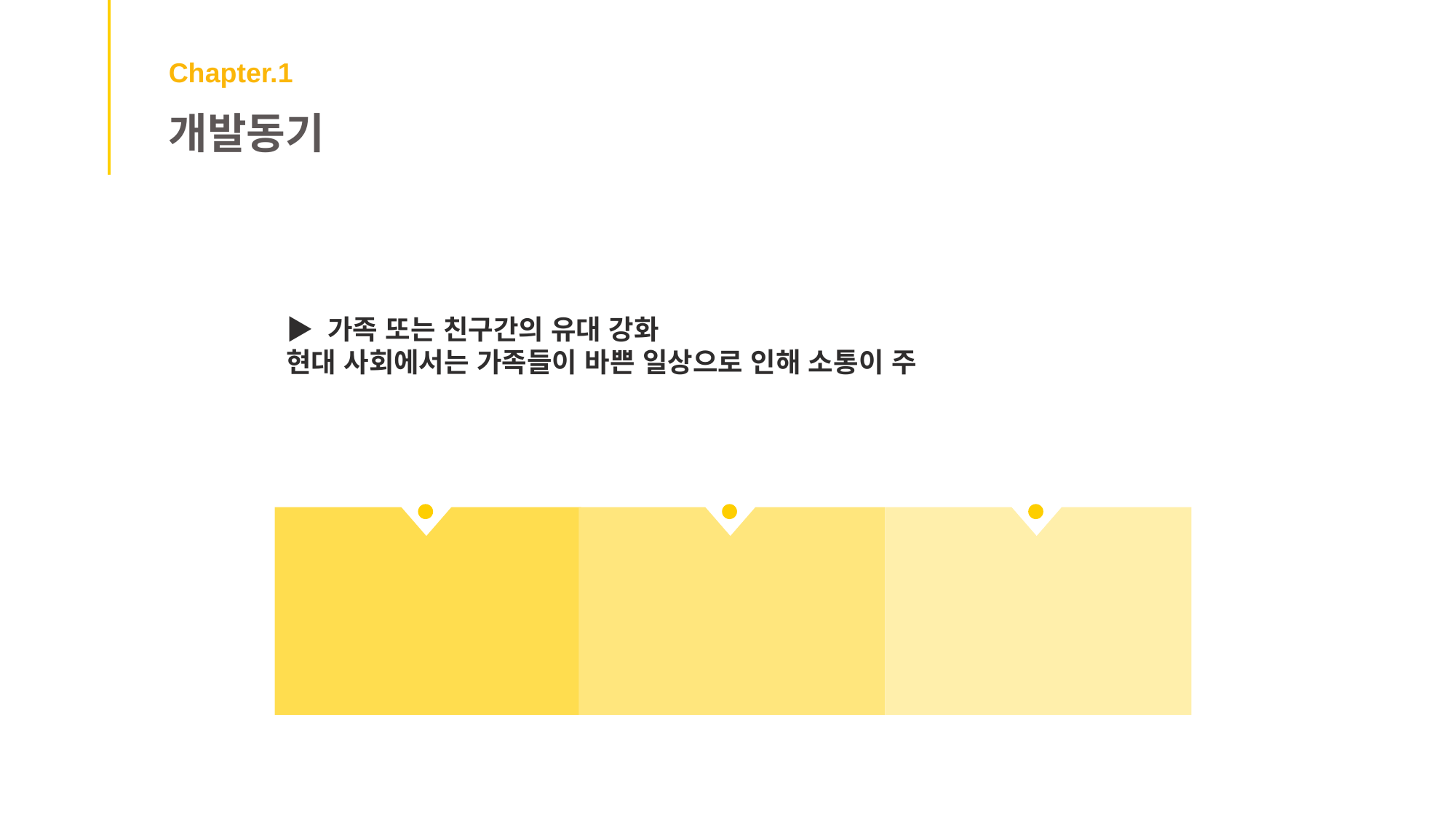

Chapter.1
개발동기

▶ 가족 또는 친구간의 유대 강화
현대 사회에서는 가족들이 바쁜 일상으로 인해 소통이 주